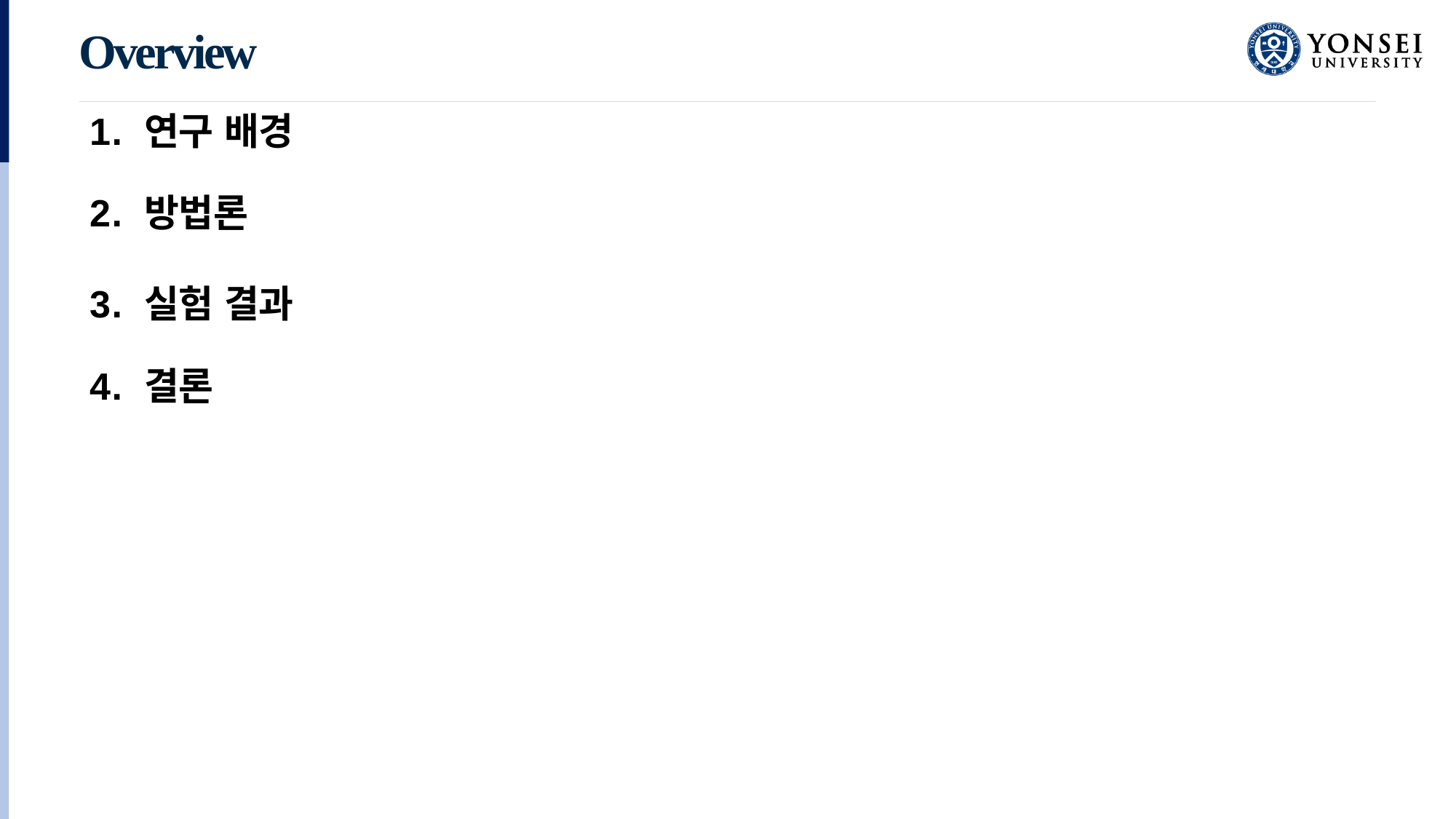

Overview
연구 배경

방법론

실험 결과

결론